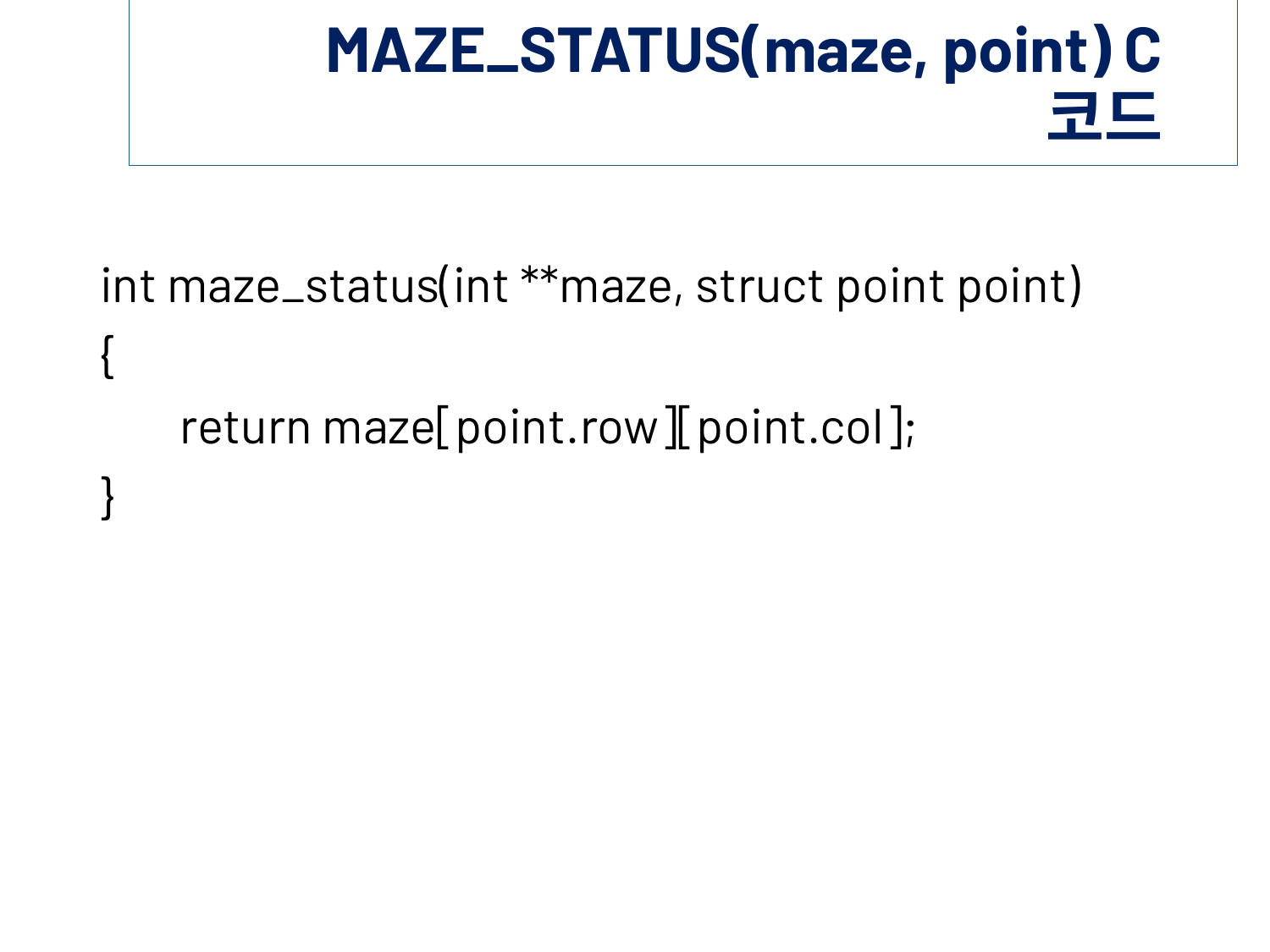

# MAZE_STATUS(maze, point) C 코드
int maze_status(int **maze, struct point point)
{
        return maze[point.row][point.col];
}